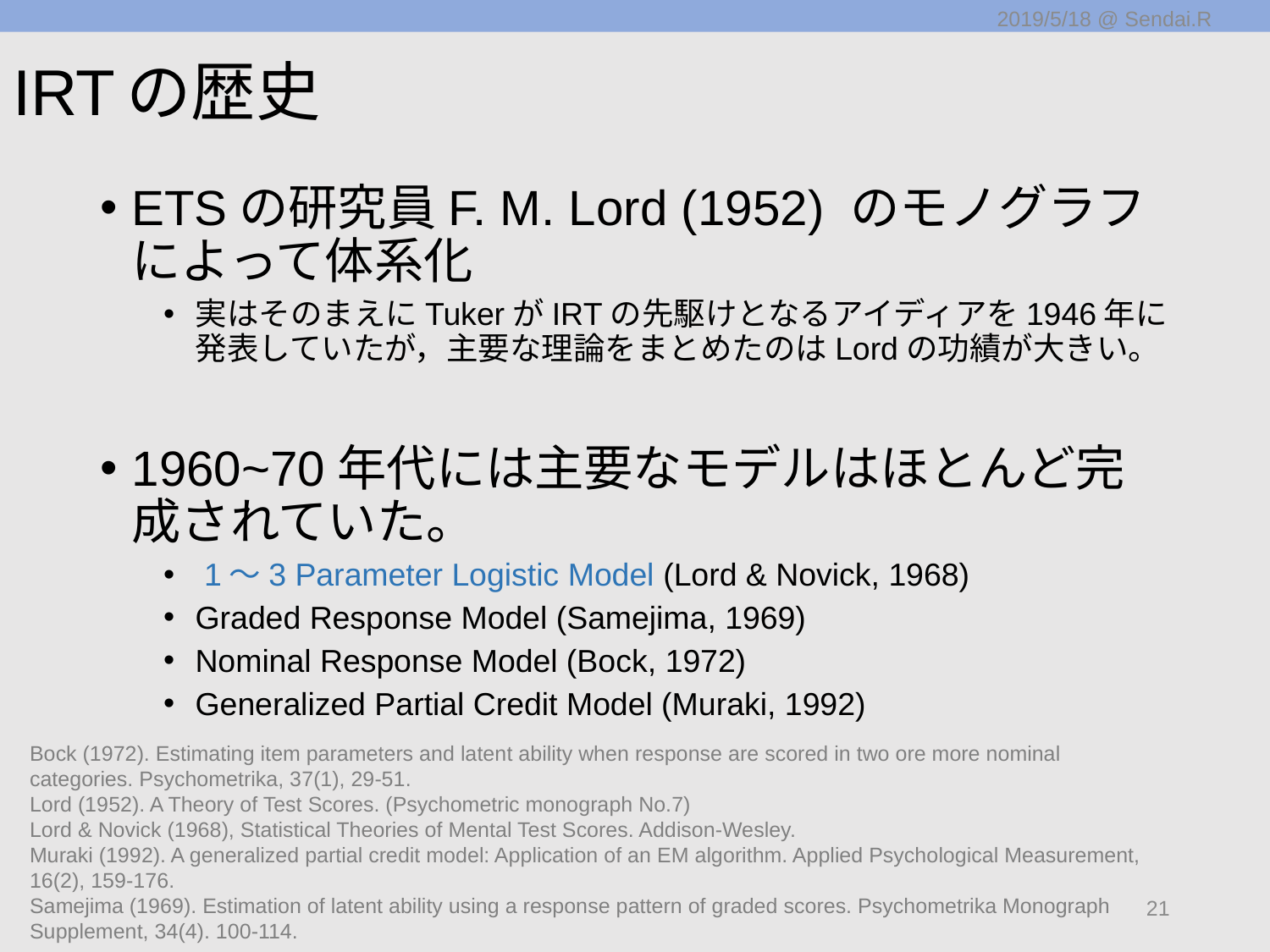

2019/5/18 @ Sendai.R
# IRTの歴史
ETSの研究員F. M. Lord (1952) のモノグラフによって体系化
実はそのまえにTukerがIRTの先駆けとなるアイディアを1946年に発表していたが，主要な理論をまとめたのはLordの功績が大きい。

1960~70年代には主要なモデルはほとんど完成されていた。
 1〜3 Parameter Logistic Model (Lord & Novick, 1968)
Graded Response Model (Samejima, 1969)
Nominal Response Model (Bock, 1972)
Generalized Partial Credit Model (Muraki, 1992)
Bock (1972). Estimating item parameters and latent ability when response are scored in two ore more nominal categories. Psychometrika, 37(1), 29-51.
Lord (1952). A Theory of Test Scores. (Psychometric monograph No.7)
Lord & Novick (1968), Statistical Theories of Mental Test Scores. Addison-Wesley.
Muraki (1992). A generalized partial credit model: Application of an EM algorithm. Applied Psychological Measurement, 16(2), 159-176.
Samejima (1969). Estimation of latent ability using a response pattern of graded scores. Psychometrika Monograph Supplement, 34(4). 100-114.
21